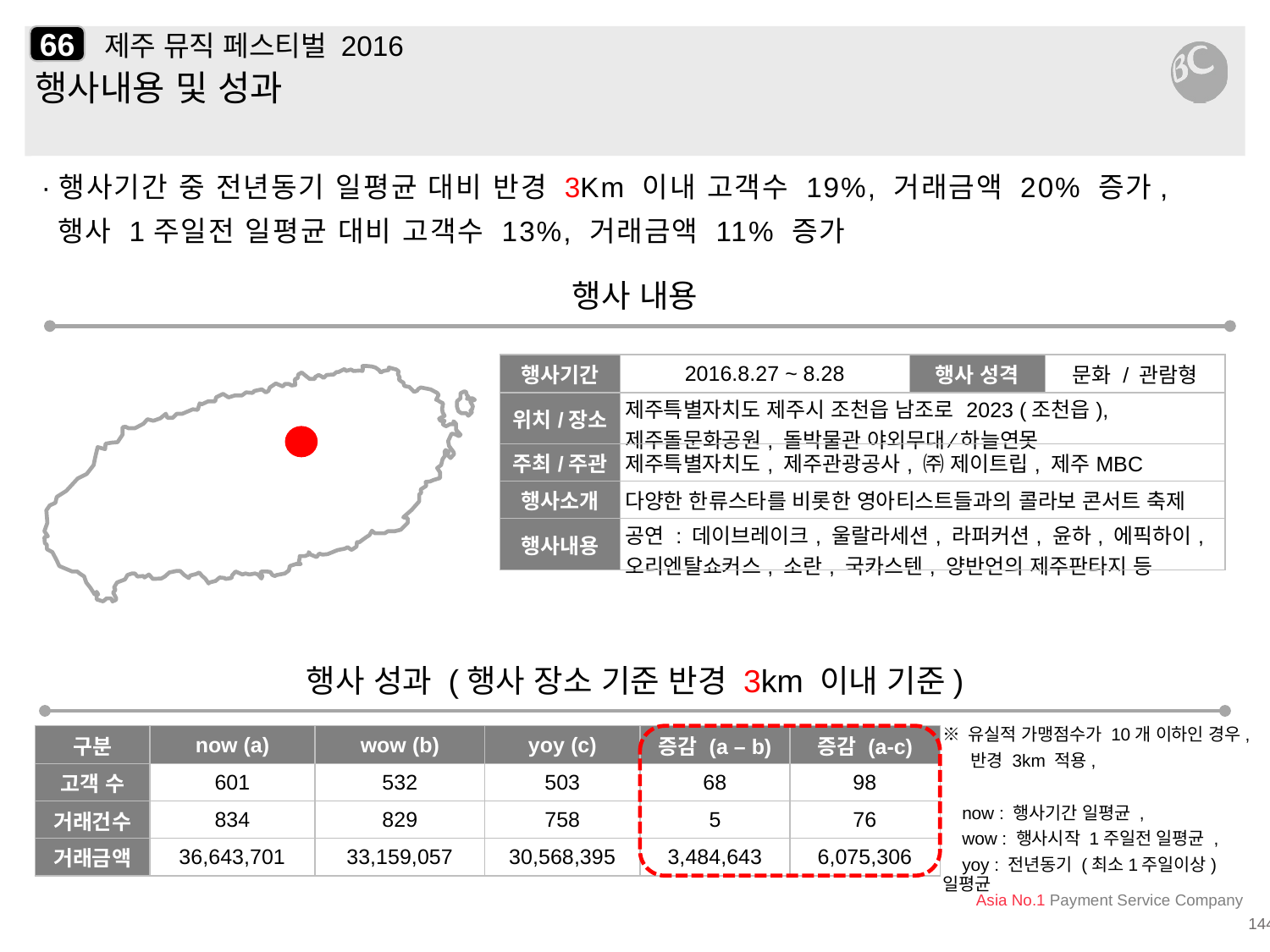

66
# 제주 뮤직 페스티벌 2016
행사내용 및 성과
·행사기간 중 전년동기 일평균 대비 반경 3Km 이내 고객수 19%, 거래금액 20% 증가,
 행사 1주일전 일평균 대비 고객수 13%, 거래금액 11% 증가
행사 내용
| 행사기간 | 2016.8.27 ~ 8.28 | 행사 성격 | 문화 / 관람형 |
| --- | --- | --- | --- |
| 위치/장소 | 제주특별자치도 제주시 조천읍 남조로 2023 (조천읍), 제주돌문화공원, 돌박물관 야외무대 ⁄ 하늘연못 |  |  |
| 주최/주관 | 제주특별자치도, 제주관광공사, ㈜ 제이트립, 제주MBC |  |  |
| 행사소개 | 다양한 한류스타를 비롯한 영아티스트들과의 콜라보 콘서트 축제 |  |  |
| 행사내용 | 공연 : 데이브레이크, 울랄라세션, 라퍼커션, 윤하, 에픽하이, 오리엔탈쇼커스, 소란, 국카스텐, 양반언의 제주판타지 등 |  |  |

행사 성과 (행사 장소 기준 반경 3km 이내 기준)
| 구분 | now (a) | wow (b) | yoy (c) | 증감 (a – b) | 증감 (a-c) |
| --- | --- | --- | --- | --- | --- |
| 고객 수 | 601 | 532 | 503 | 68 | 98 |
| 거래건수 | 834 | 829 | 758 | 5 | 76 |
| 거래금액 | 36,643,701 | 33,159,057 | 30,568,395 | 3,484,643 | 6,075,306 |

※ 유실적 가맹점수가 10개 이하인 경우,
     반경 3km 적용,

    now : 행사기간 일평균 ,
    wow : 행사시작 1주일전 일평균 ,
    yoy : 전년동기 (최소1주일이상) 일평균